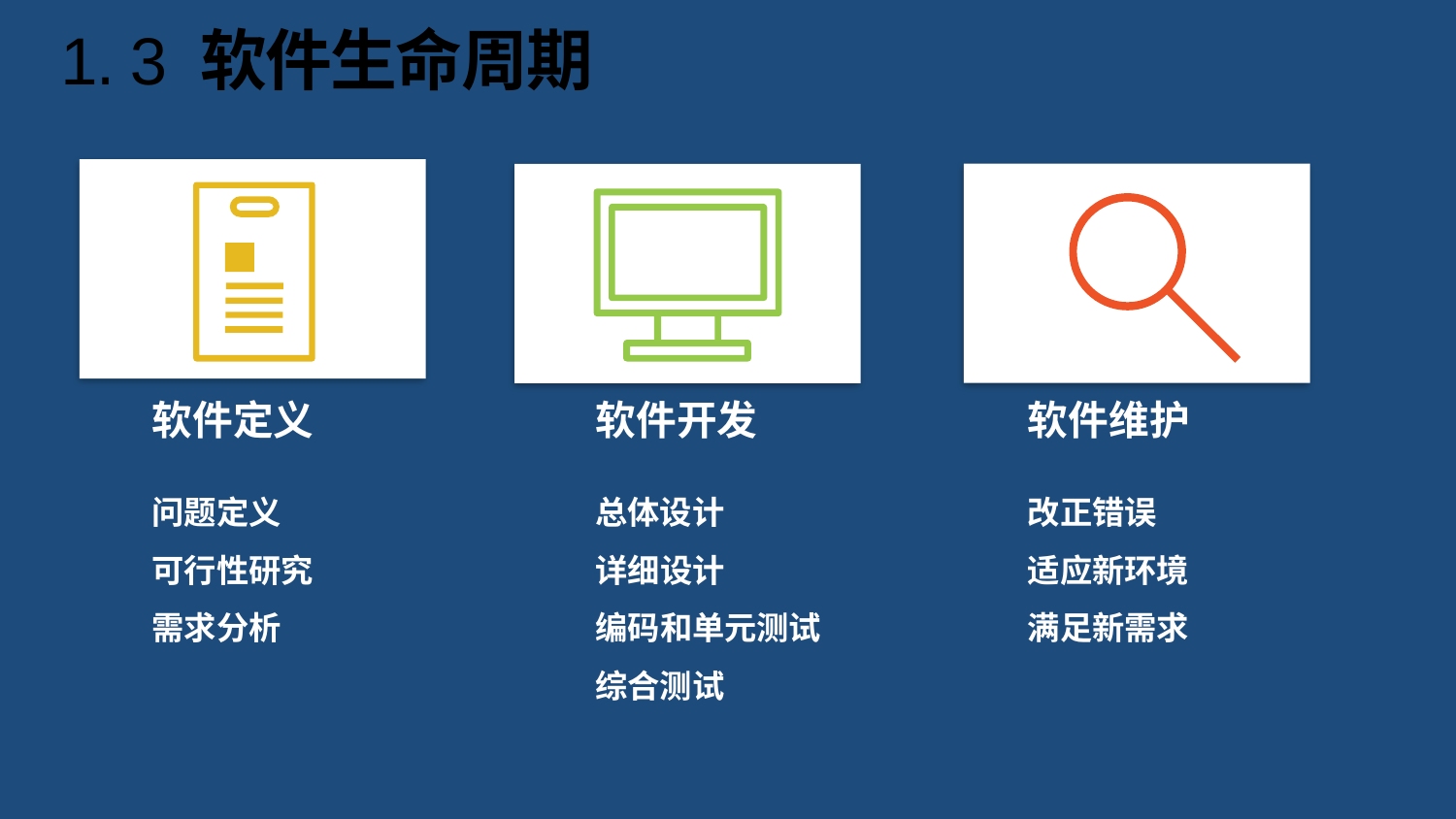

# 1. 3 软件生命周期

软件定义

问题定义
可行性研究
需求分析
软件开发

总体设计
详细设计
编码和单元测试
综合测试
软件维护

改正错误
适应新环境
满足新需求